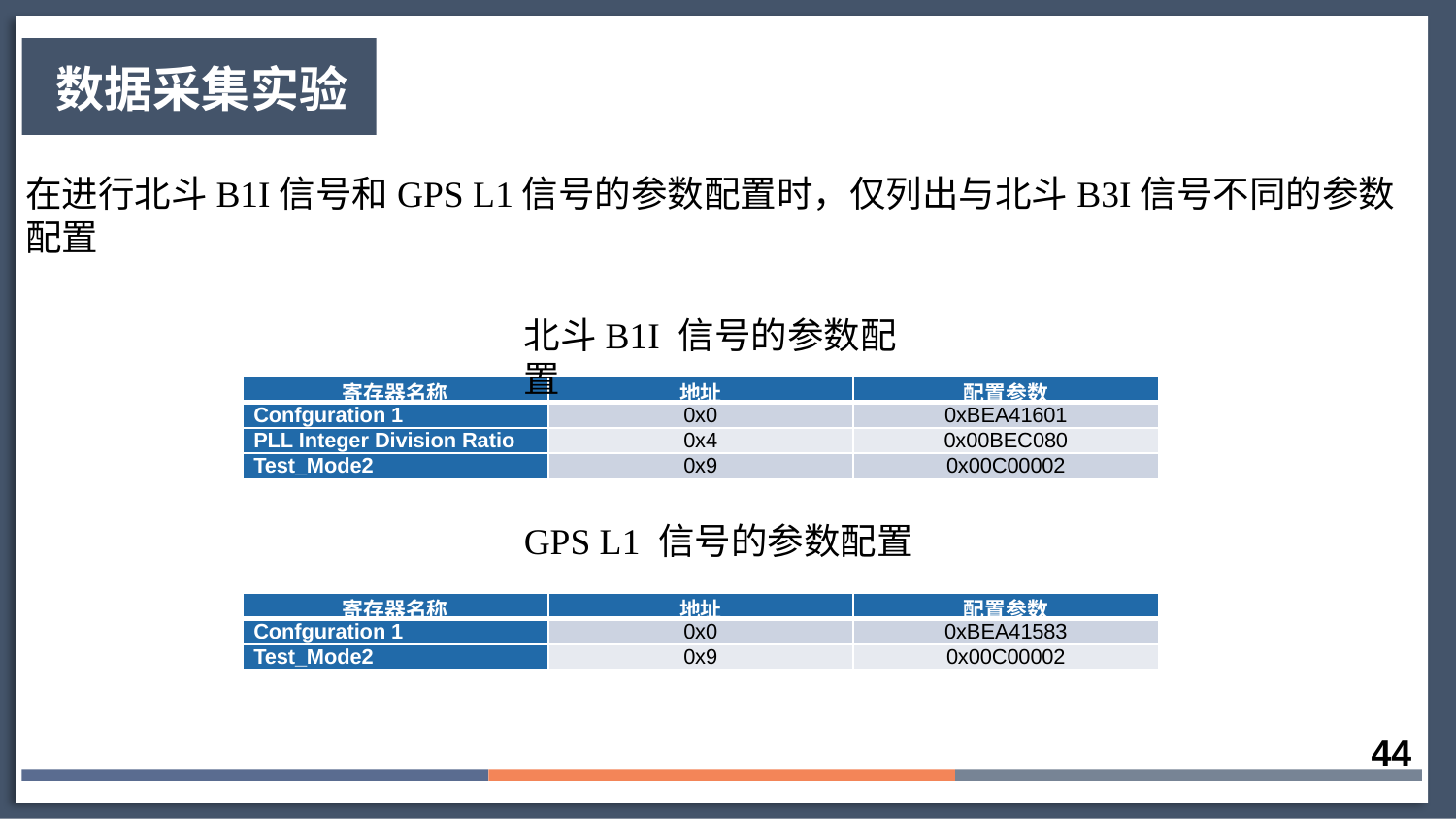

数据采集实验
在进行北斗B1I信号和GPS L1信号的参数配置时，仅列出与北斗B3I信号不同的参数配置
北斗B1I 信号的参数配置
| 寄存器名称 | 地址 | 配置参数 |
| --- | --- | --- |
| Confguration 1 | 0x0 | 0xBEA41601 |
| PLL Integer Division Ratio | 0x4 | 0x00BEC080 |
| Test\_Mode2 | 0x9 | 0x00C00002 |
GPS L1 信号的参数配置
| 寄存器名称 | 地址 | 配置参数 |
| --- | --- | --- |
| Confguration 1 | 0x0 | 0xBEA41583 |
| Test\_Mode2 | 0x9 | 0x00C00002 |
44